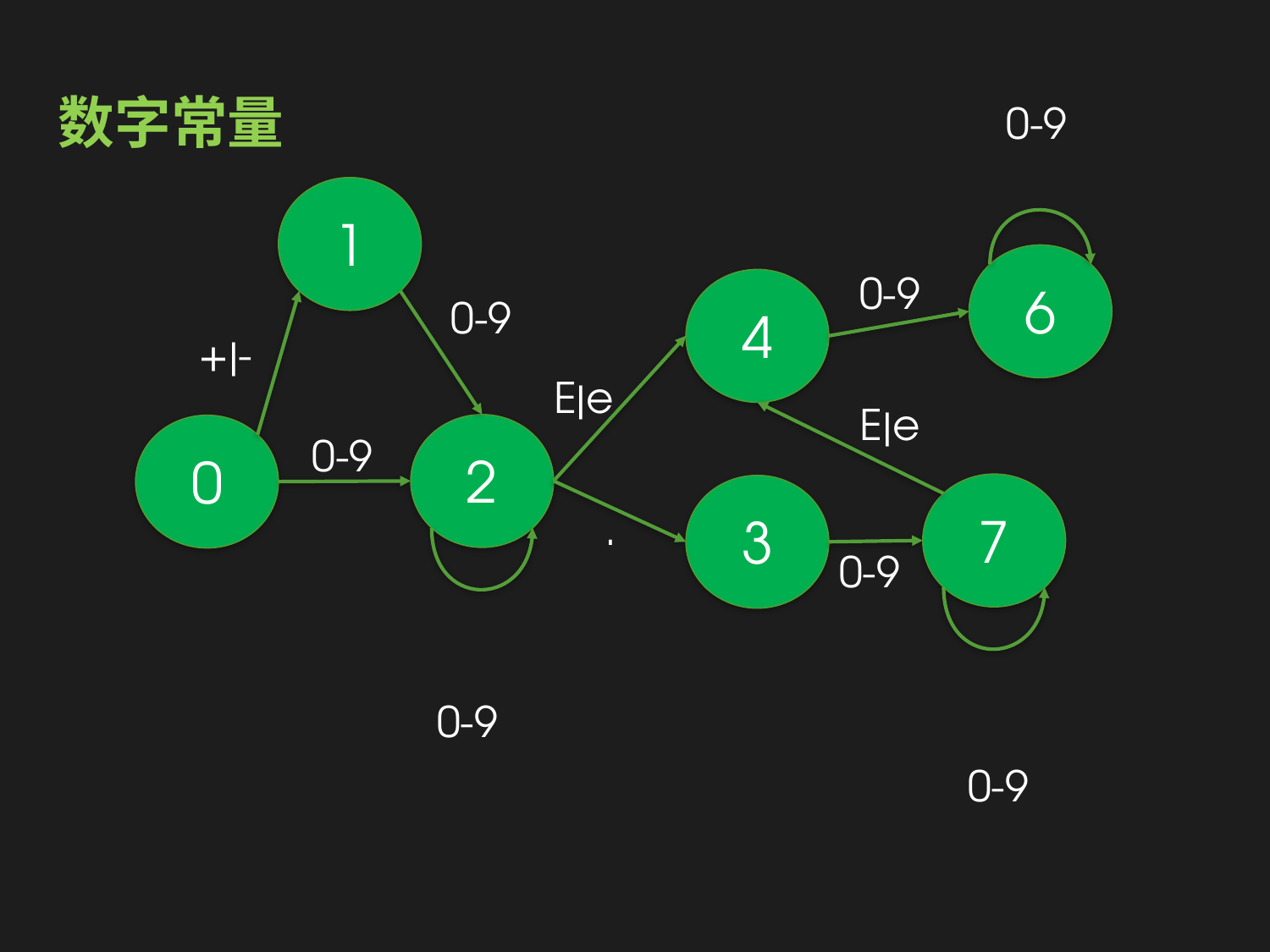

数字常量
0-9
1
6
0-9
4
0-9
+|-
E|e
E|e
2
0
0-9
7
3
.
0-9
0-9
0-9